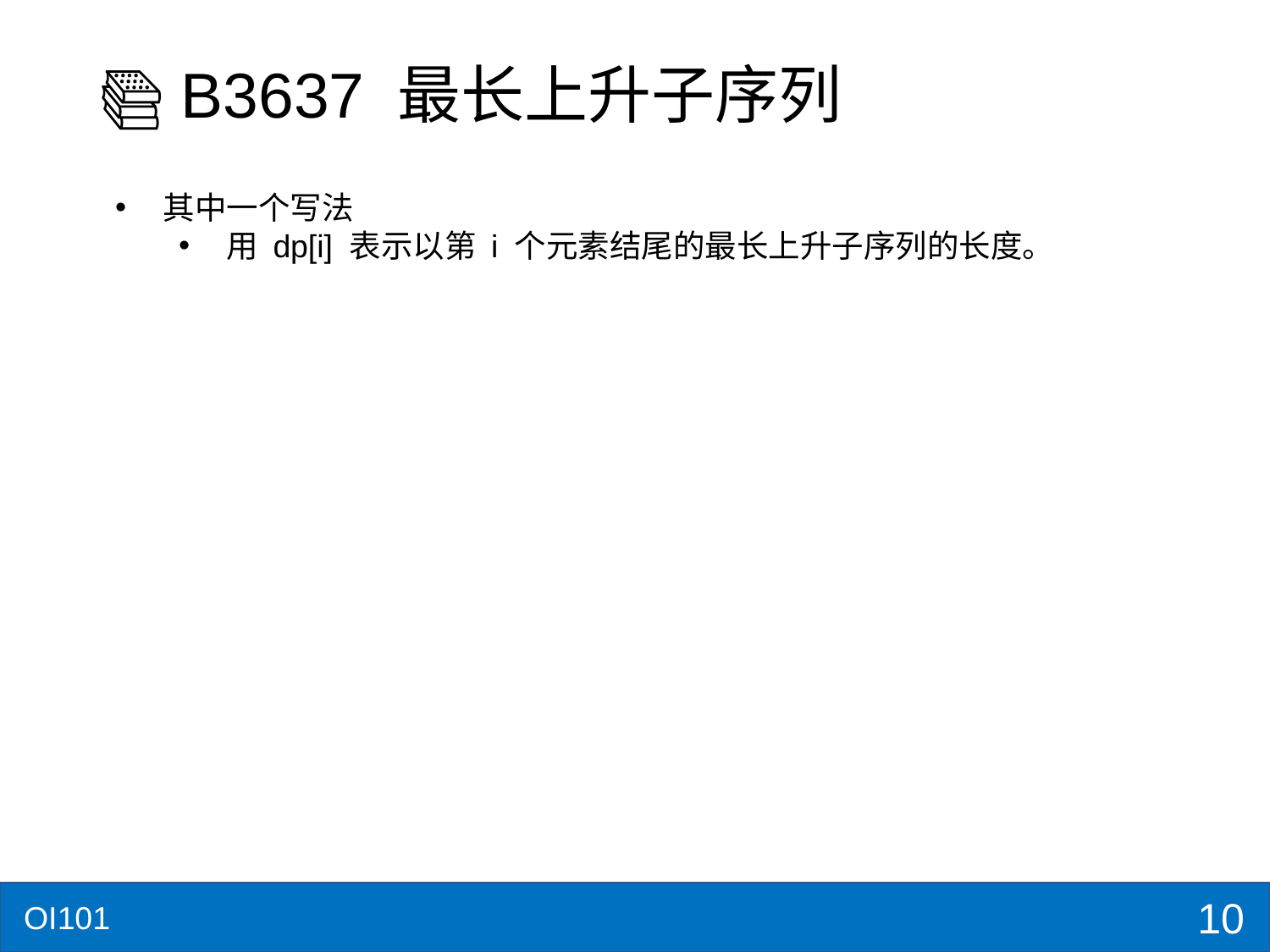

# 📚 B3637 最长上升子序列
其中一个写法
用 dp[i] 表示以第 i 个元素结尾的最长上升子序列的长度。
10